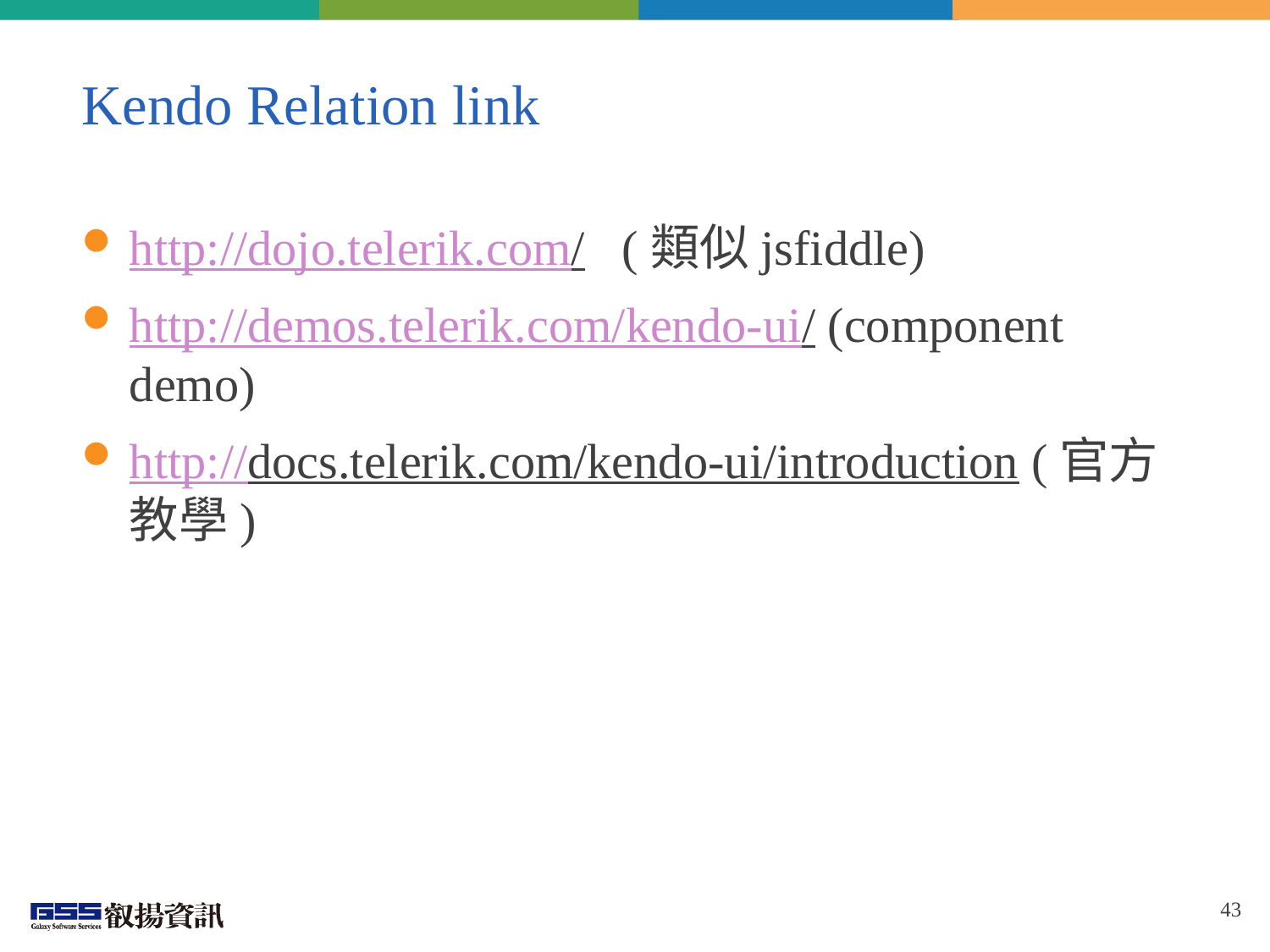

# Kendo Relation link
http://dojo.telerik.com/   (類似jsfiddle)
http://demos.telerik.com/kendo-ui/ (component demo)
http://docs.telerik.com/kendo-ui/introduction (官方教學)